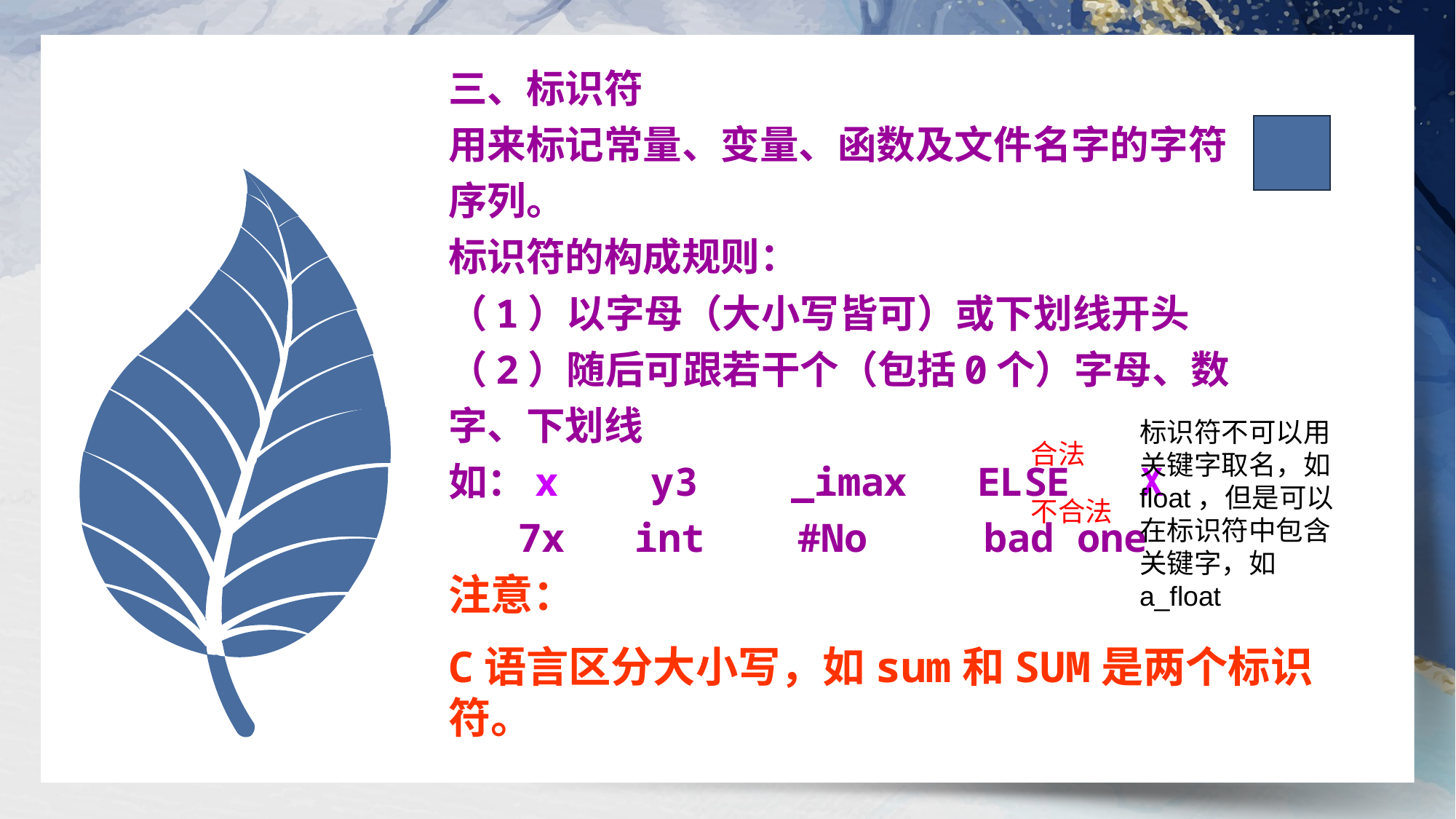

三、标识符
用来标记常量、变量、函数及文件名字的字符序列。
标识符的构成规则：
（1）以字母（大小写皆可）或下划线开头
（2）随后可跟若干个（包括0个）字母、数字、下划线
如：x    y3    _imax   ELSE   X
   7x   int    #No     bad one

标识符不可以用关键字取名，如float，但是可以在标识符中包含关键字，如a_float
合法
不合法
注意：
C语言区分大小写，如sum和SUM是两个标识符。